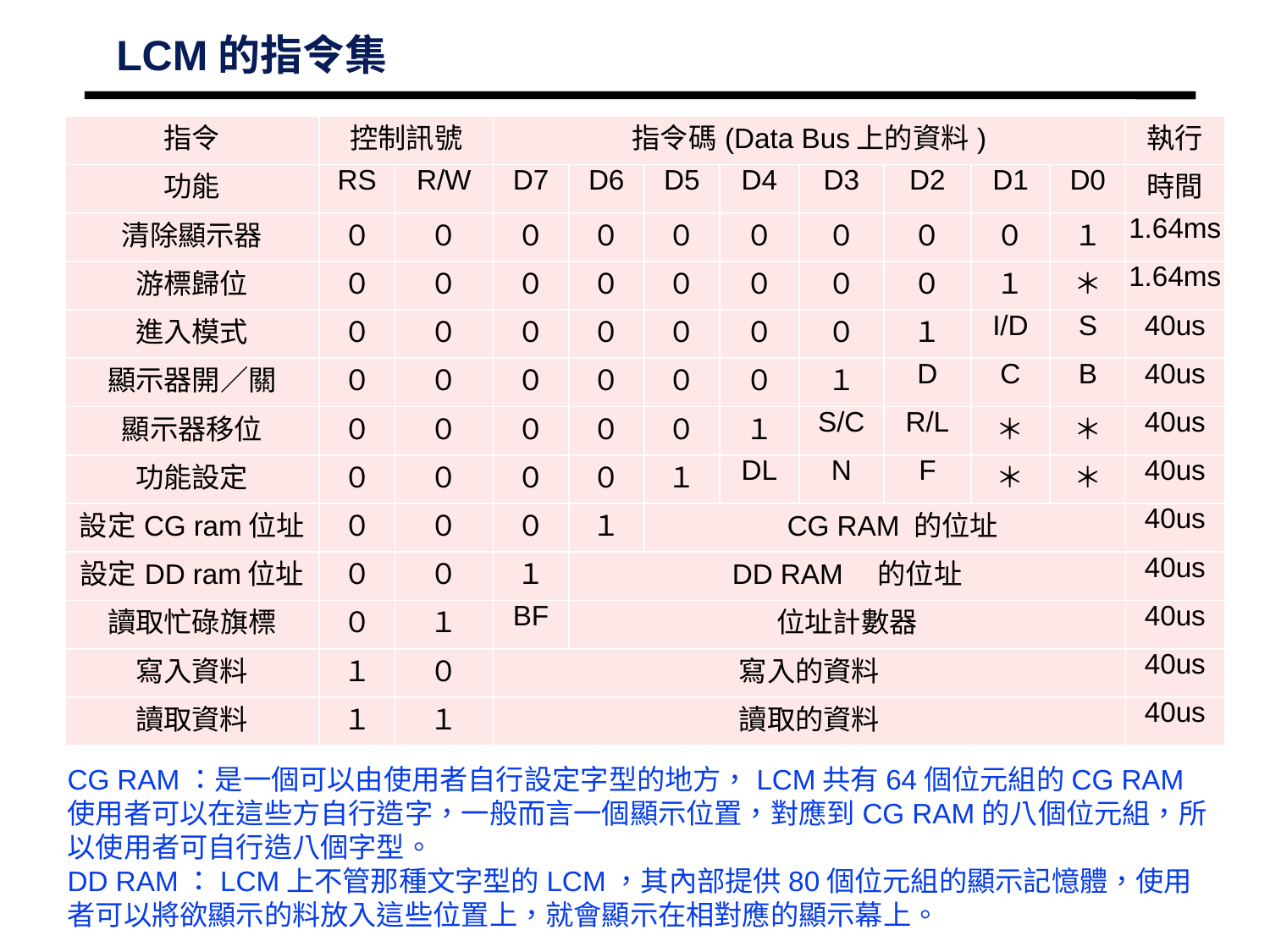

LCM的指令集
| 指令 | 控制訊號 |  | 指令碼(Data Bus上的資料) |  |  |  |  |  |  |  | 執行 |
| --- | --- | --- | --- | --- | --- | --- | --- | --- | --- | --- | --- |
| 功能 | RS | R/W | D7 | D6 | D5 | D4 | D3 | D2 | D1 | D0 | 時間 |
| 清除顯示器 | ０ | ０ | ０ | ０ | ０ | ０ | ０ | ０ | ０ | １ | 1.64ms |
| 游標歸位 | ０ | ０ | ０ | ０ | ０ | ０ | ０ | ０ | １ | ＊ | 1.64ms |
| 進入模式 | ０ | ０ | ０ | ０ | ０ | ０ | ０ | １ | I/D | S | 40us |
| 顯示器開／關 | ０ | ０ | ０ | ０ | ０ | ０ | １ | D | C | B | 40us |
| 顯示器移位 | ０ | ０ | ０ | ０ | ０ | １ | S/C | R/L | ＊ | ＊ | 40us |
| 功能設定 | ０ | ０ | ０ | ０ | １ | DL | N | F | ＊ | ＊ | 40us |
| 設定CG ram位址 | ０ | ０ | ０ | １ | CG RAM 的位址 |  |  |  |  |  | 40us |
| 設定DD ram位址 | ０ | ０ | １ | DD RAM　的位址 |  |  |  |  |  |  | 40us |
| 讀取忙碌旗標 | ０ | １ | BF | 位址計數器 |  |  |  |  |  |  | 40us |
| 寫入資料 | １ | ０ | 寫入的資料 |  |  |  |  |  |  |  | 40us |
| 讀取資料 | １ | １ | 讀取的資料 |  |  |  |  |  |  |  | 40us |
CG RAM：是一個可以由使用者自行設定字型的地方，LCM共有64個位元組的CG RAM使用者可以在這些方自行造字，一般而言一個顯示位置，對應到CG RAM的八個位元組，所以使用者可自行造八個字型。
DD RAM：LCM上不管那種文字型的LCM，其內部提供80個位元組的顯示記憶體，使用者可以將欲顯示的料放入這些位置上，就會顯示在相對應的顯示幕上。